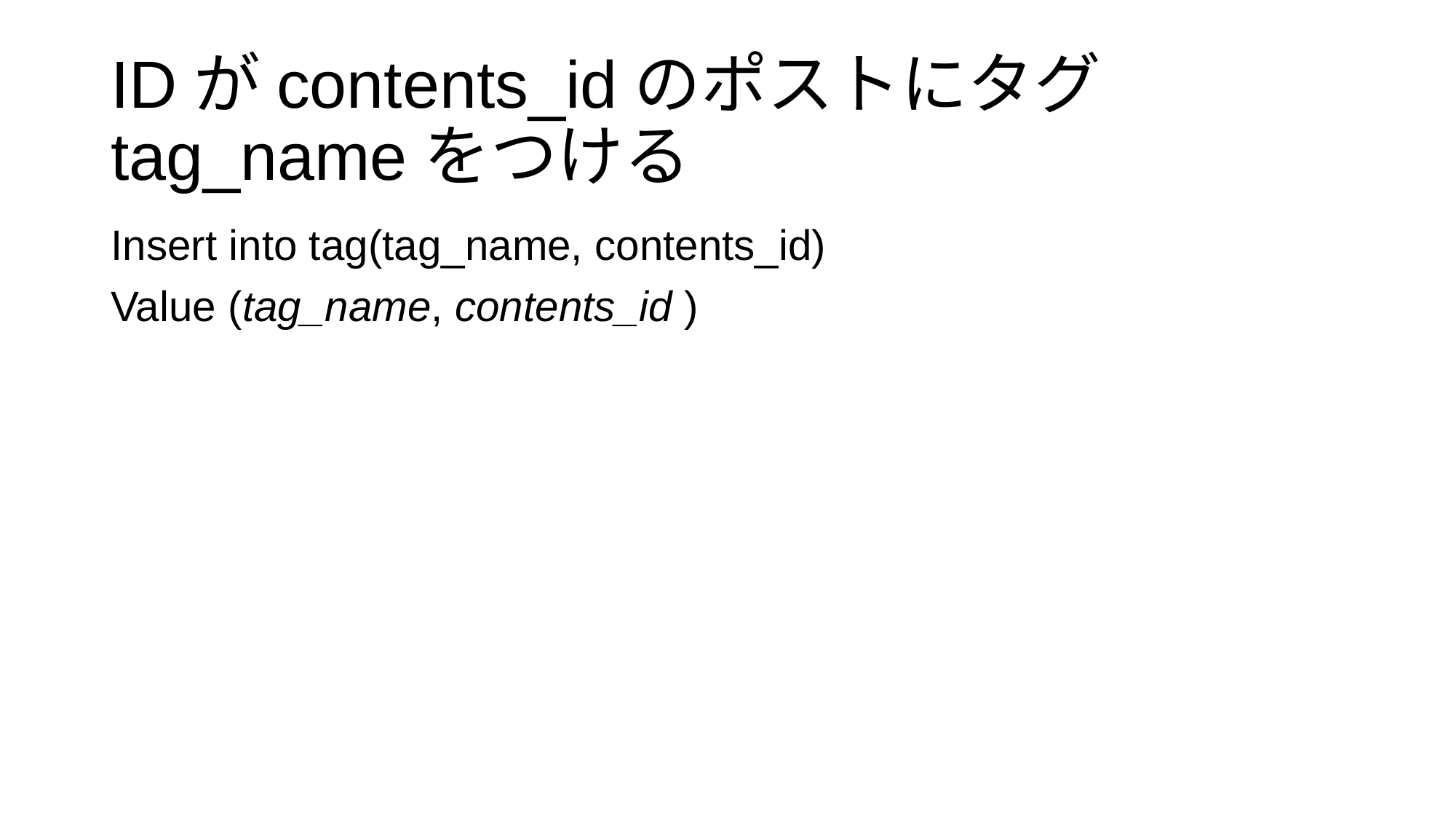

# IDがcontents_idのポストにタグtag_nameをつける
Insert into tag(tag_name, contents_id)
Value (tag_name, contents_id )